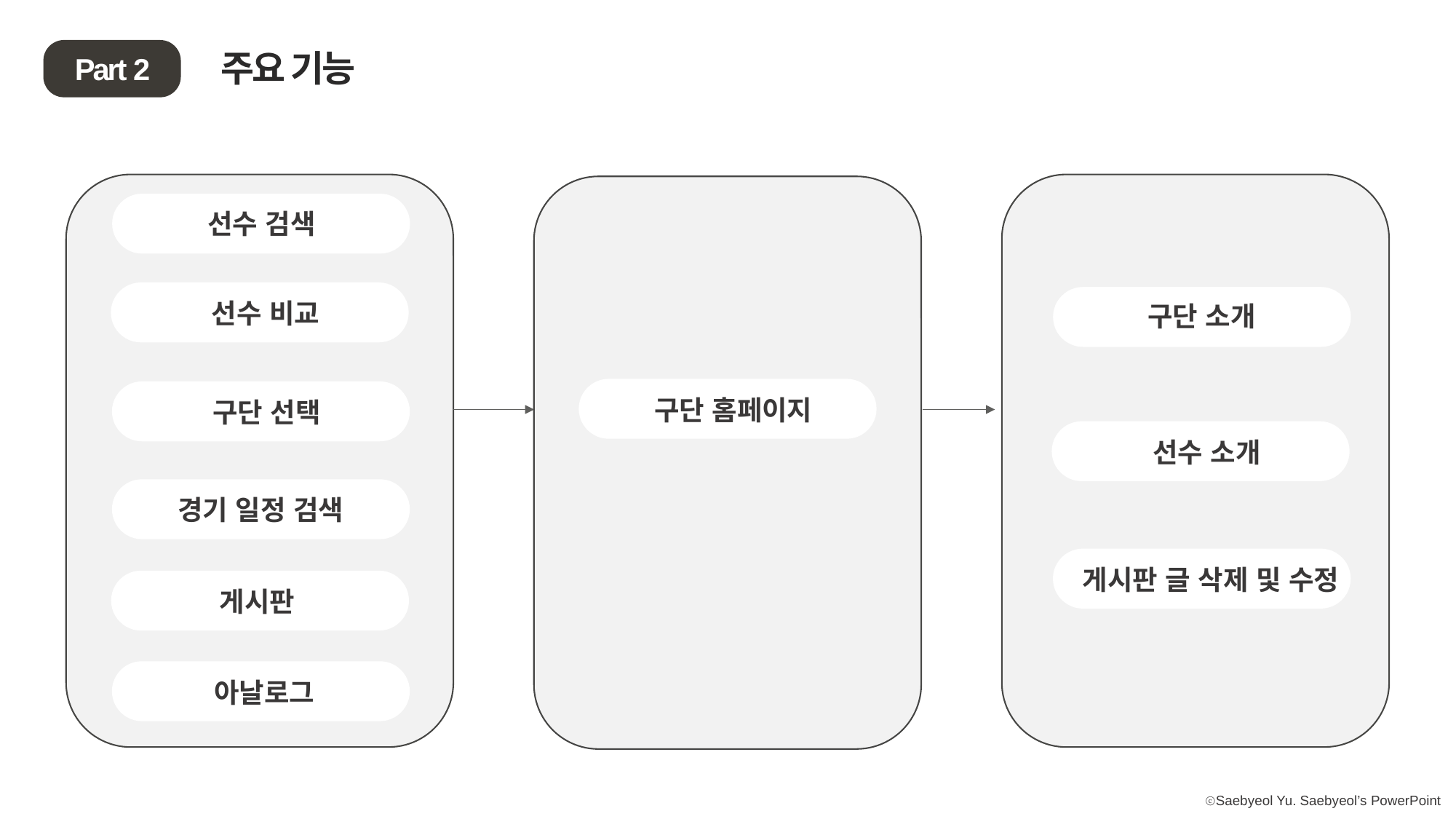

주요 기능
Part 2

선수 검색

 선수 비교
구단 소개

 구단 홈페이지
 구단 선택

 선수 소개

경기 일정 검색

 게시판 글 삭제 및 수정

게시판

 아날로그